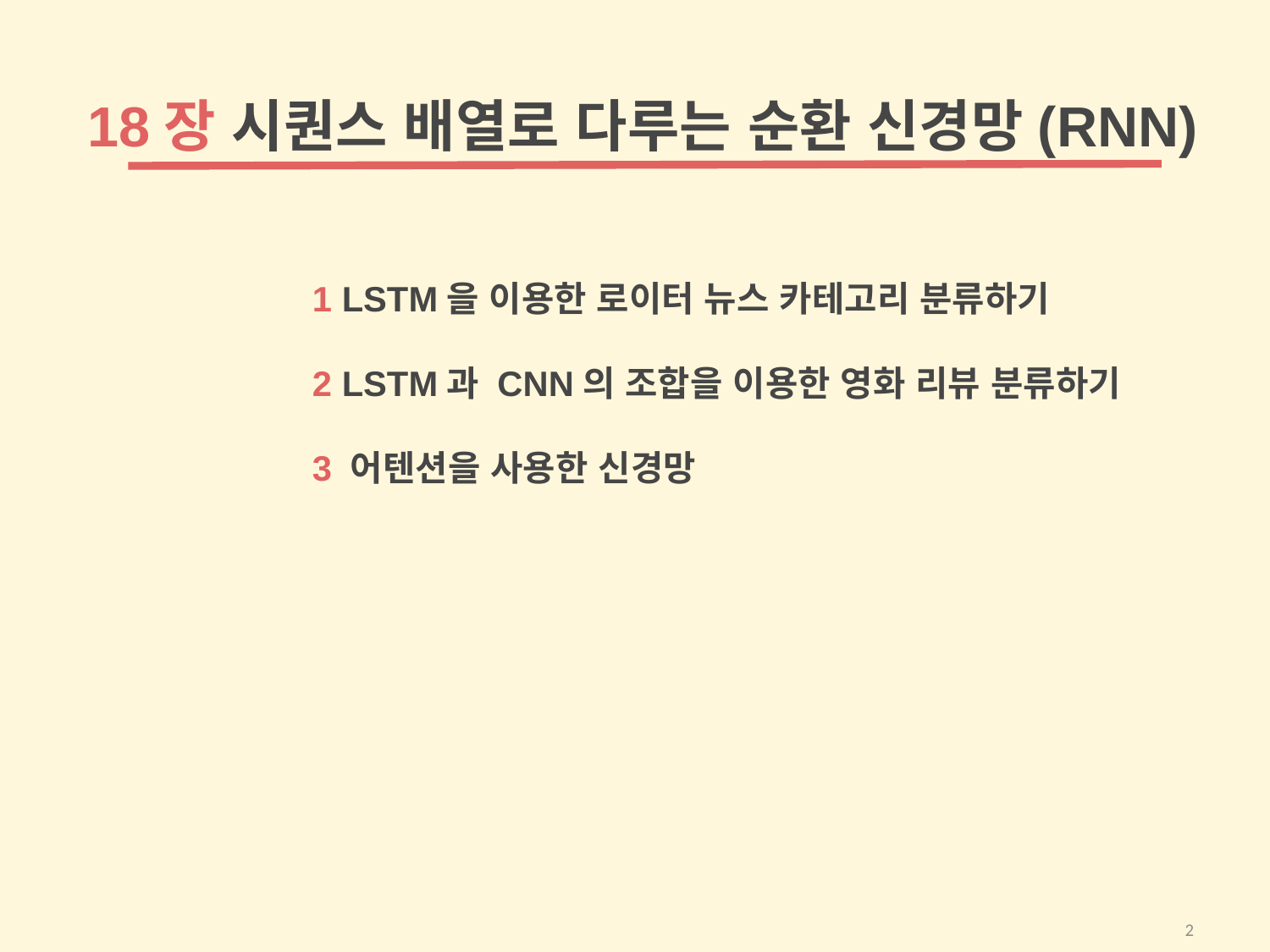

18장 시퀀스 배열로 다루는 순환 신경망(RNN)
1 LSTM을 이용한 로이터 뉴스 카테고리 분류하기
2 LSTM과 CNN의 조합을 이용한 영화 리뷰 분류하기
3 어텐션을 사용한 신경망
2